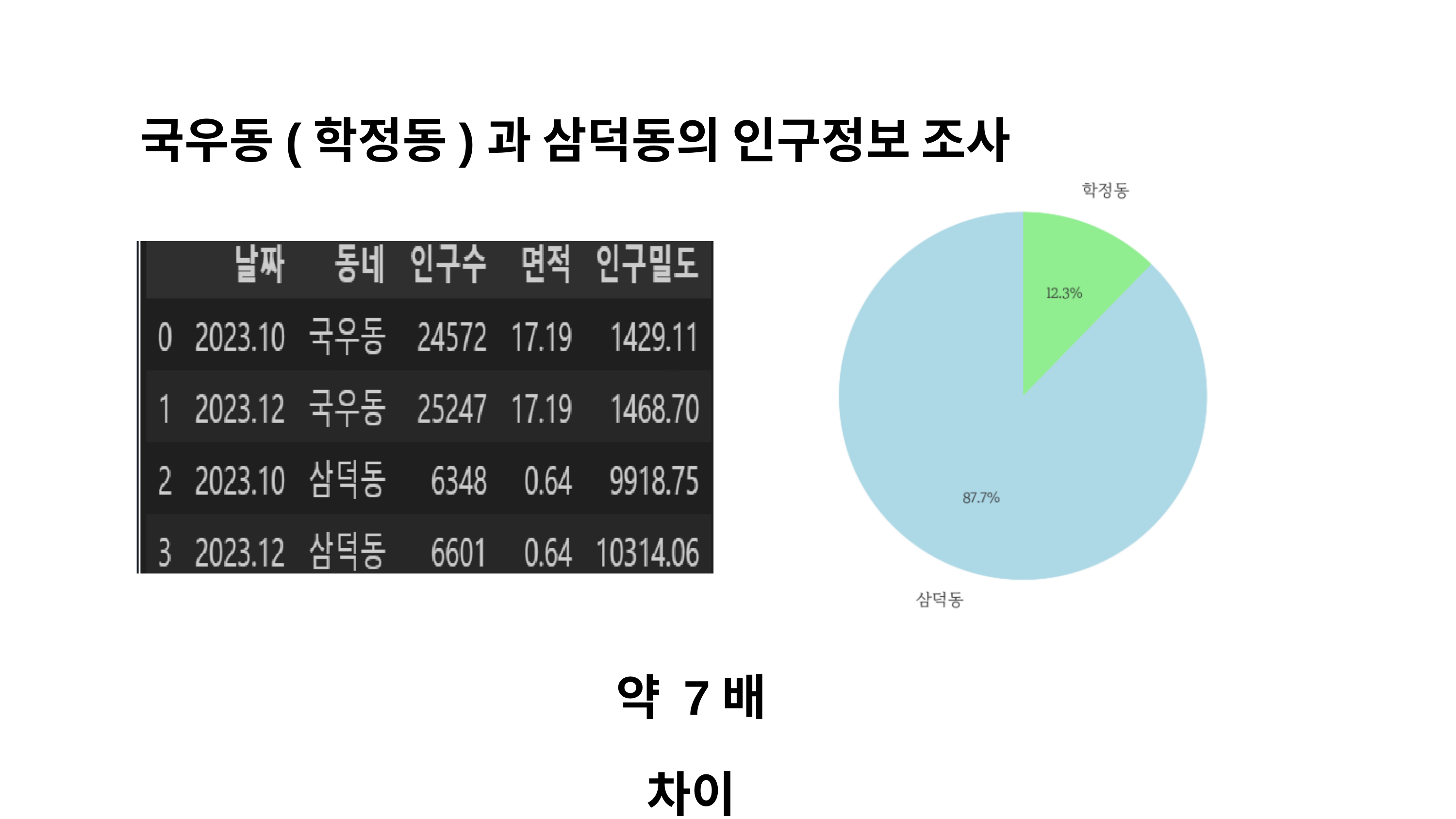

국우동(학정동)과 삼덕동의 인구정보 조사

약 7배 차이